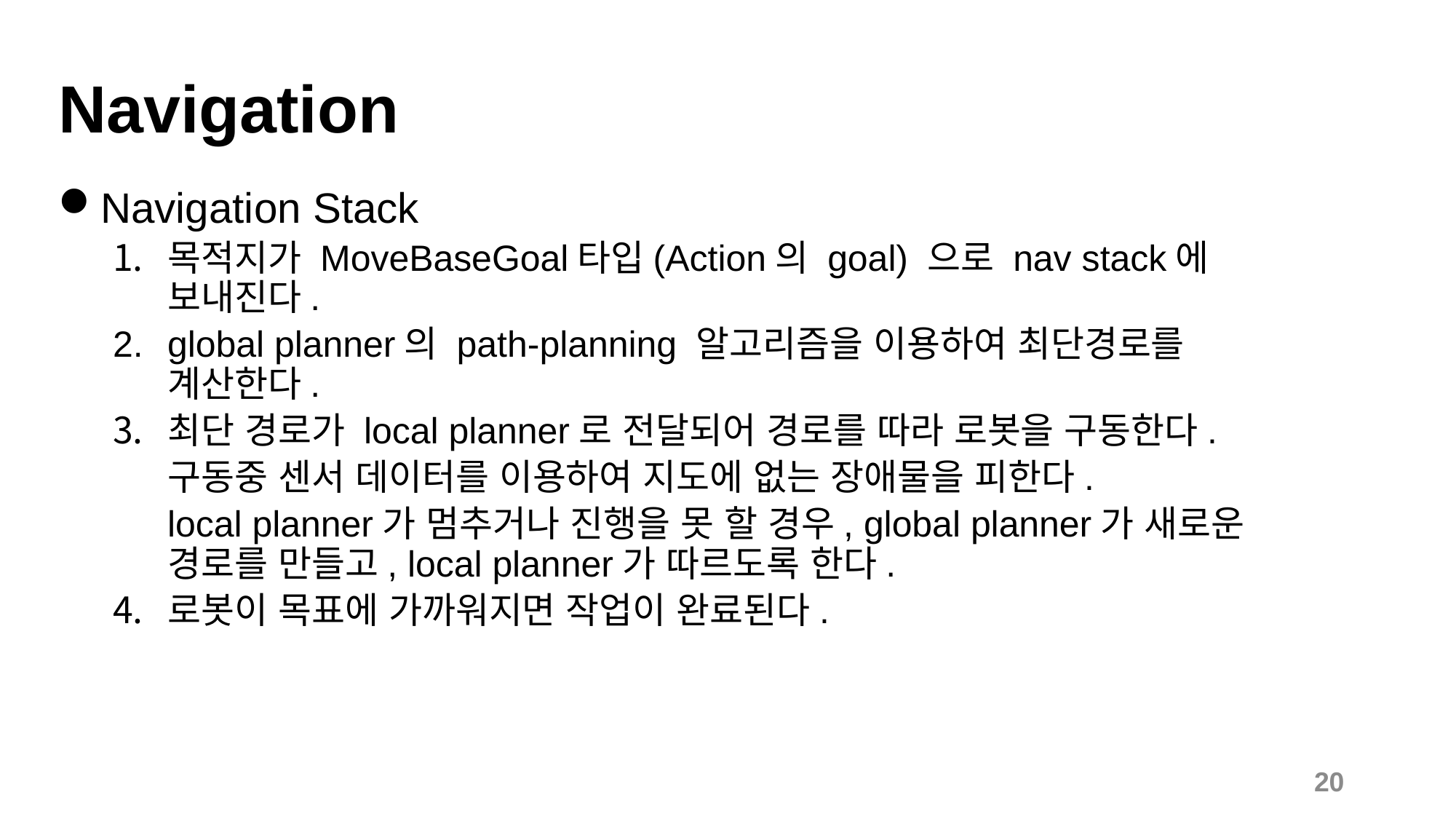

# Navigation
Navigation Stack
목적지가 MoveBaseGoal타입(Action의 goal) 으로 nav stack에 보내진다.
global planner의 path-planning 알고리즘을 이용하여 최단경로를 계산한다.
최단 경로가 local planner로 전달되어 경로를 따라 로봇을 구동한다.
구동중 센서 데이터를 이용하여 지도에 없는 장애물을 피한다.
local planner가 멈추거나 진행을 못 할 경우, global planner가 새로운 경로를 만들고, local planner가 따르도록 한다.
로봇이 목표에 가까워지면 작업이 완료된다.

20